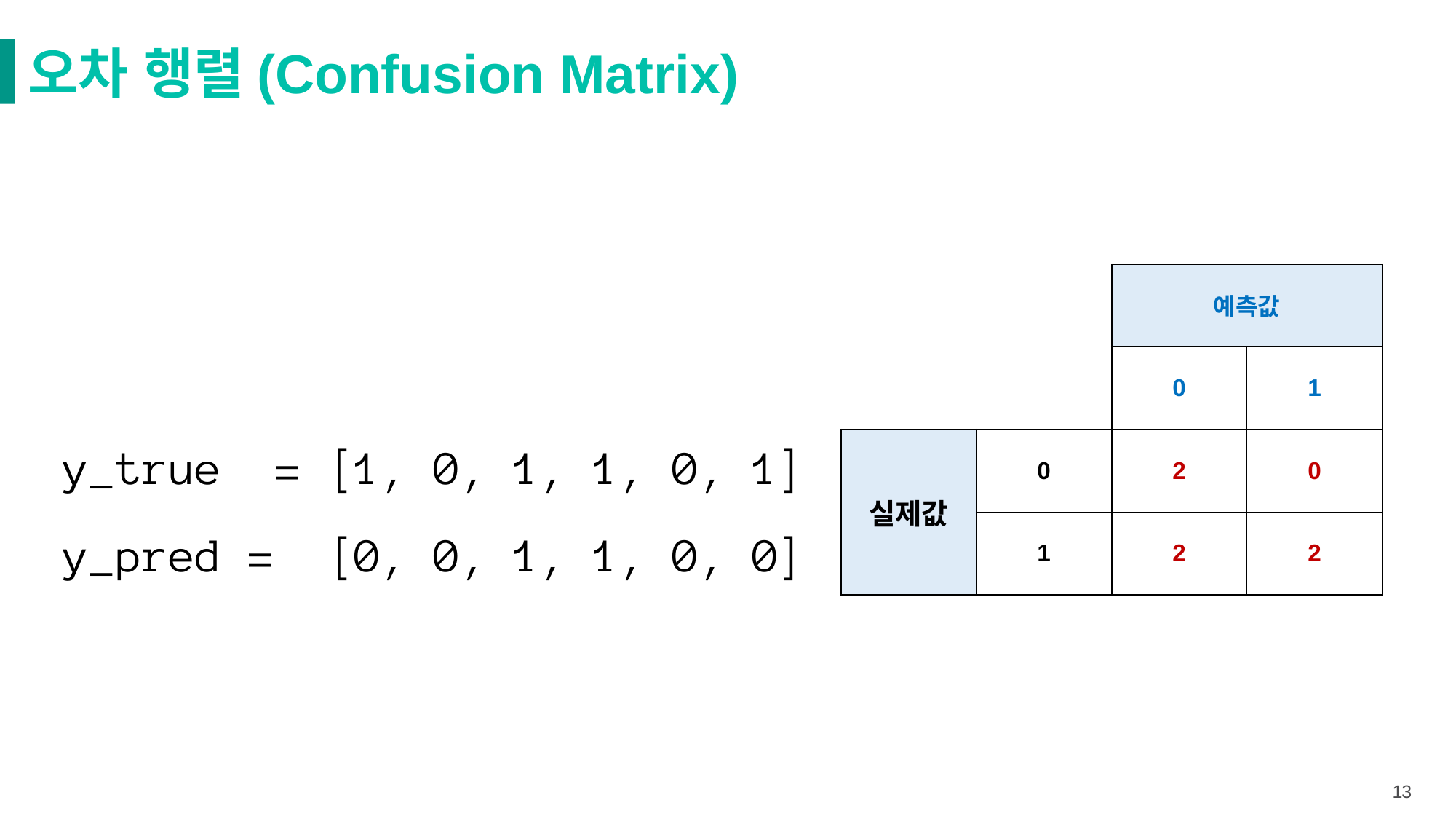

오차 행렬(Confusion Matrix)
|  |  | 예측값 |  |
| --- | --- | --- | --- |
|  |  | 0 | 1 |
| 실제값 | 0 | 2 | 0 |
|  | 1 | 2 | 2 |
y_true  = [1, 0, 1, 1, 0, 1]
y_pred =  [0, 0, 1, 1, 0, 0]